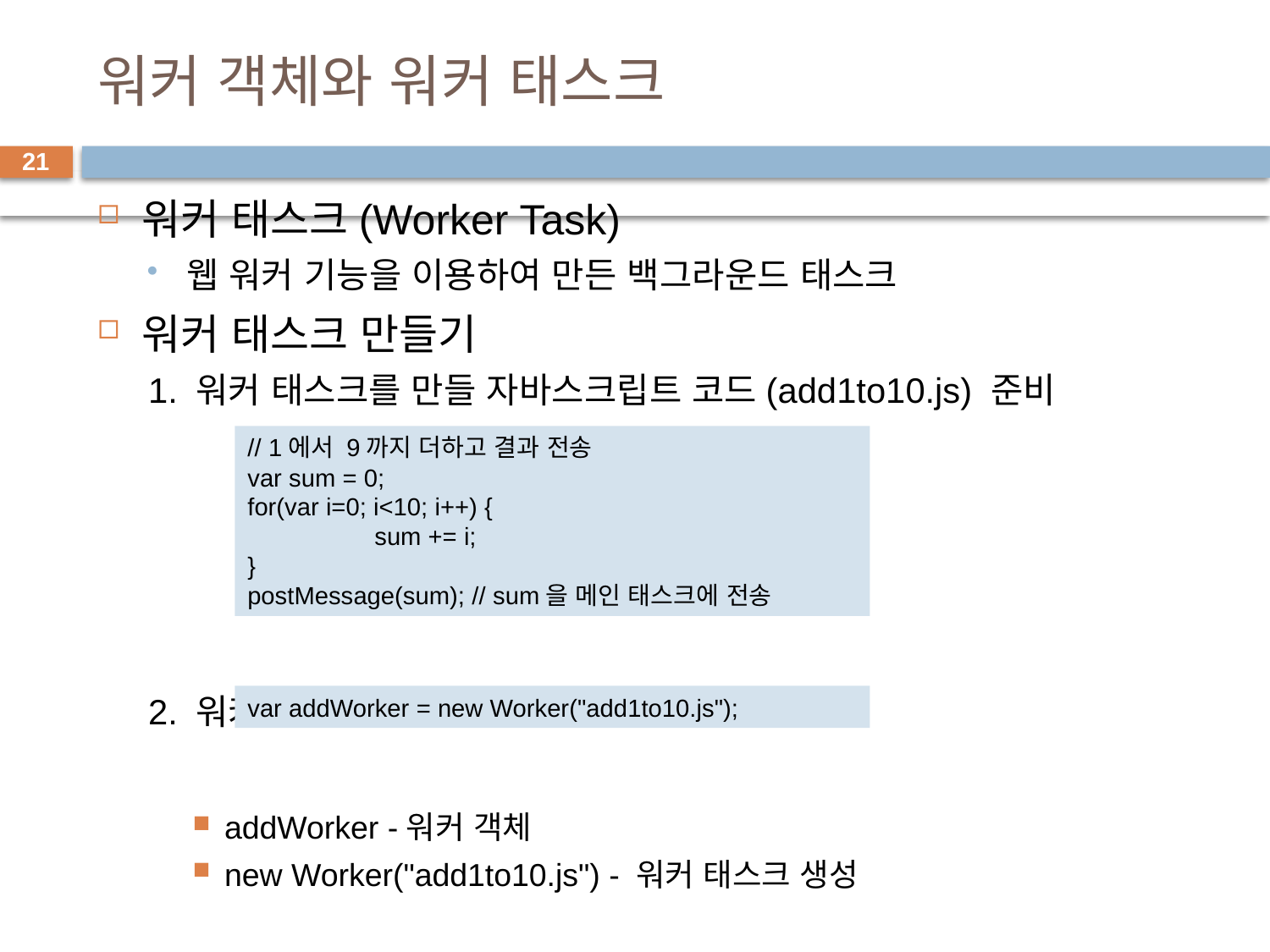

# 워커 객체와 워커 태스크
21
워커 태스크(Worker Task)
웹 워커 기능을 이용하여 만든 백그라운드 태스크
워커 태스크 만들기
1. 워커 태스크를 만들 자바스크립트 코드(add1to10.js) 준비

2. 워커 태스크와 워커 객체 생성

addWorker -워커 객체
new Worker("add1to10.js") - 워커 태스크 생성
// 1에서 9까지 더하고 결과 전송
var sum = 0;
for(var i=0; i<10; i++) {
	sum += i;
}
postMessage(sum); // sum을 메인 태스크에 전송
var addWorker = new Worker("add1to10.js");